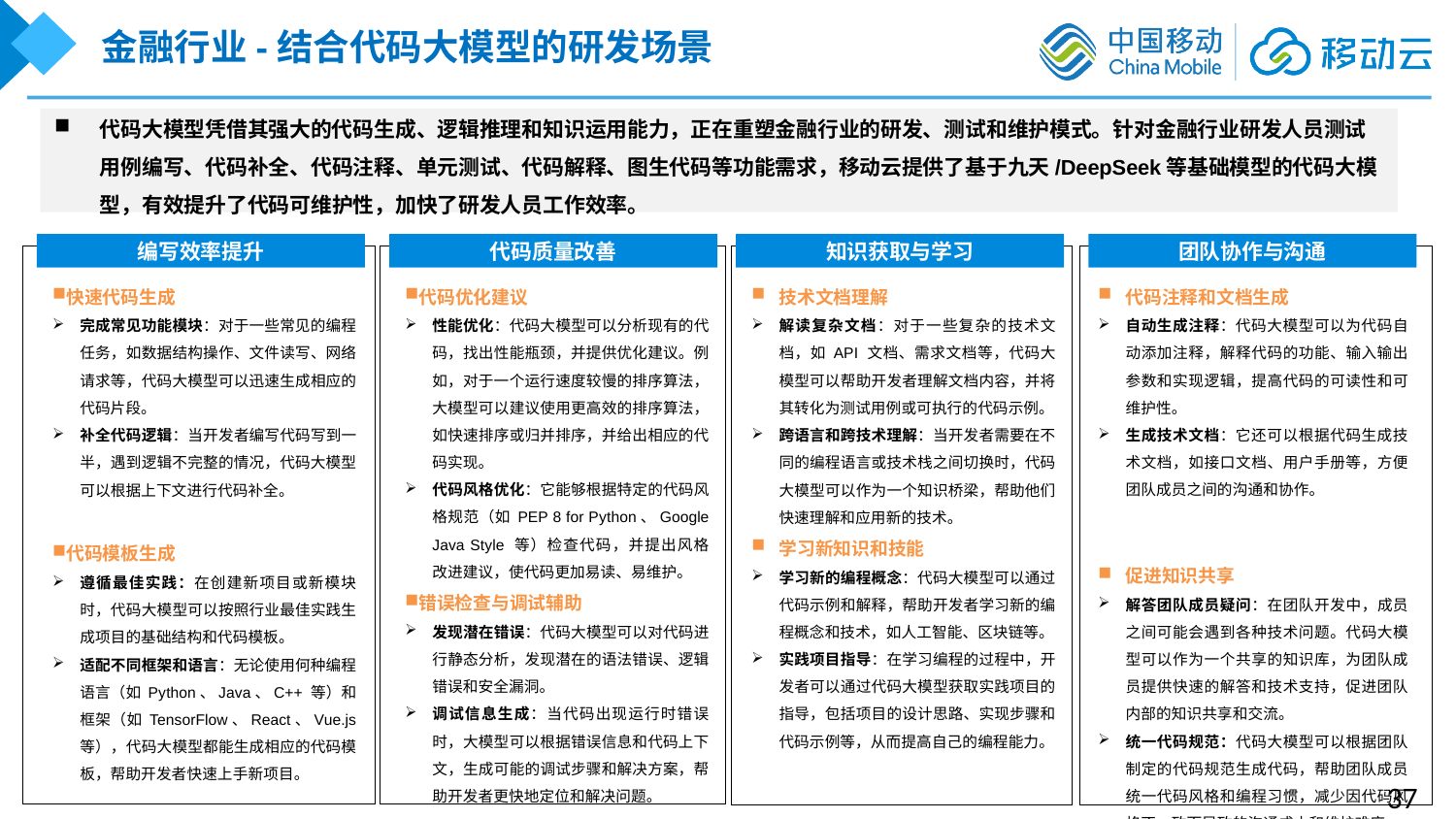

金融行业-结合代码大模型的研发场景
代码大模型凭借其强大的代码生成、逻辑推理和知识运用能力，正在重塑金融行业的研发、测试和维护模式。针对金融行业研发人员测试用例编写、代码补全、代码注释、单元测试、代码解释、图生代码等功能需求，移动云提供了基于九天/DeepSeek等基础模型的代码大模型，有效提升了代码可维护性，加快了研发人员工作效率。
编写效率提升
代码质量改善
知识获取与学习
团队协作与沟通
快速代码生成
完成常见功能模块：对于一些常见的编程任务，如数据结构操作、文件读写、网络请求等，代码大模型可以迅速生成相应的代码片段。
补全代码逻辑：当开发者编写代码写到一半，遇到逻辑不完整的情况，代码大模型可以根据上下文进行代码补全。

代码模板生成
遵循最佳实践：在创建新项目或新模块时，代码大模型可以按照行业最佳实践生成项目的基础结构和代码模板。
适配不同框架和语言：无论使用何种编程语言（如 Python、Java、C++ 等）和框架（如 TensorFlow、React、Vue.js 等），代码大模型都能生成相应的代码模板，帮助开发者快速上手新项目。
代码优化建议
性能优化：代码大模型可以分析现有的代码，找出性能瓶颈，并提供优化建议。例如，对于一个运行速度较慢的排序算法，大模型可以建议使用更高效的排序算法，如快速排序或归并排序，并给出相应的代码实现。
代码风格优化：它能够根据特定的代码风格规范（如 PEP 8 for Python、Google Java Style 等）检查代码，并提出风格改进建议，使代码更加易读、易维护。
错误检查与调试辅助
发现潜在错误：代码大模型可以对代码进行静态分析，发现潜在的语法错误、逻辑错误和安全漏洞。
调试信息生成：当代码出现运行时错误时，大模型可以根据错误信息和代码上下文，生成可能的调试步骤和解决方案，帮助开发者更快地定位和解决问题。
技术文档理解
解读复杂文档：对于一些复杂的技术文档，如 API 文档、需求文档等，代码大模型可以帮助开发者理解文档内容，并将其转化为测试用例或可执行的代码示例。
跨语言和跨技术理解：当开发者需要在不同的编程语言或技术栈之间切换时，代码大模型可以作为一个知识桥梁，帮助他们快速理解和应用新的技术。
学习新知识和技能
学习新的编程概念：代码大模型可以通过代码示例和解释，帮助开发者学习新的编程概念和技术，如人工智能、区块链等。
实践项目指导：在学习编程的过程中，开发者可以通过代码大模型获取实践项目的指导，包括项目的设计思路、实现步骤和代码示例等，从而提高自己的编程能力。
代码注释和文档生成
自动生成注释：代码大模型可以为代码自动添加注释，解释代码的功能、输入输出参数和实现逻辑，提高代码的可读性和可维护性。
生成技术文档：它还可以根据代码生成技术文档，如接口文档、用户手册等，方便团队成员之间的沟通和协作。

促进知识共享
解答团队成员疑问：在团队开发中，成员之间可能会遇到各种技术问题。代码大模型可以作为一个共享的知识库，为团队成员提供快速的解答和技术支持，促进团队内部的知识共享和交流。
统一代码规范：代码大模型可以根据团队制定的代码规范生成代码，帮助团队成员统一代码风格和编程习惯，减少因代码风格不一致而导致的沟通成本和维护难度。